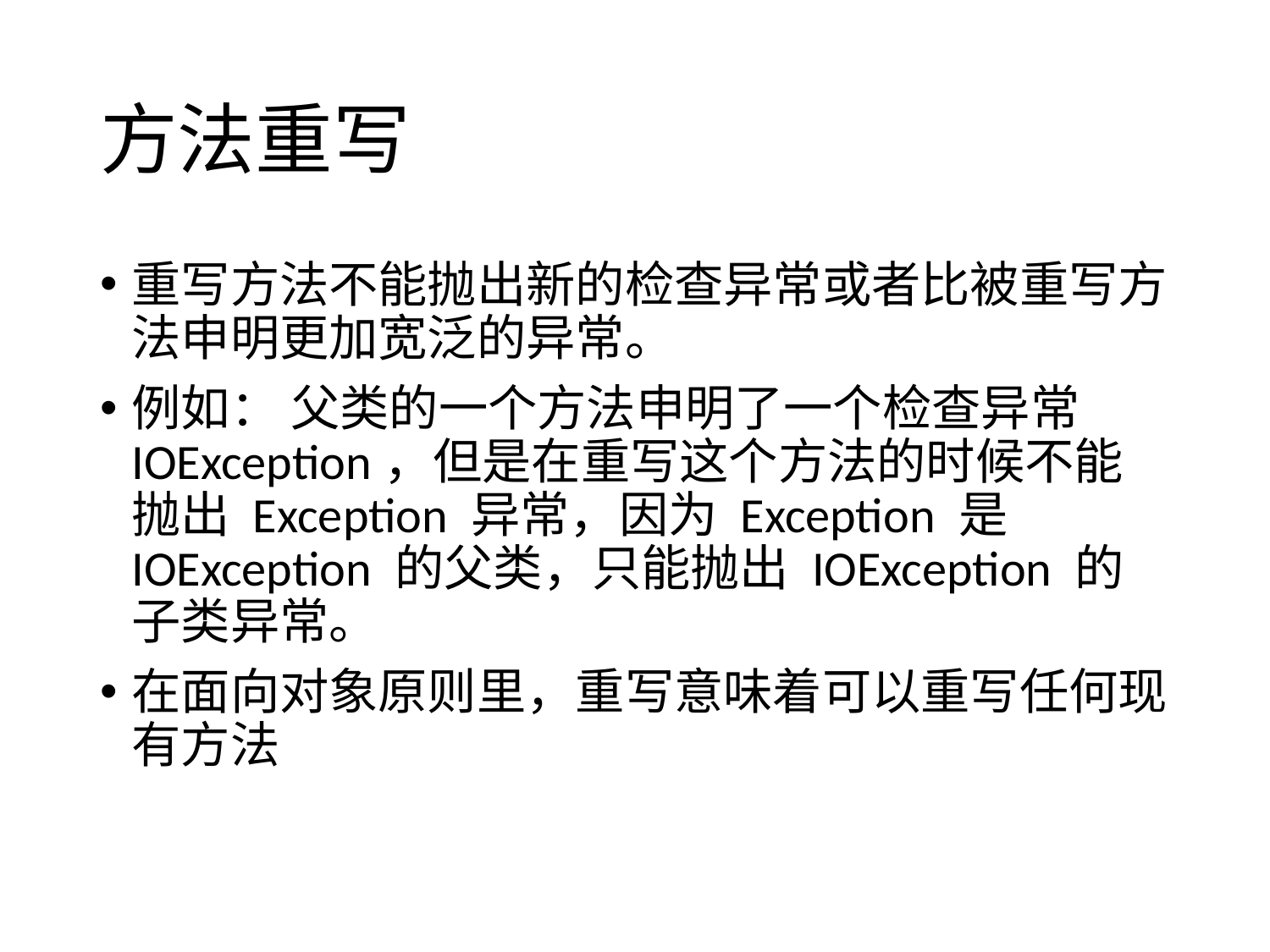

# 方法重写
重写方法不能抛出新的检查异常或者比被重写方法申明更加宽泛的异常。
例如： 父类的一个方法申明了一个检查异常 IOException，但是在重写这个方法的时候不能抛出 Exception 异常，因为 Exception 是 IOException 的父类，只能抛出 IOException 的子类异常。
在面向对象原则里，重写意味着可以重写任何现有方法